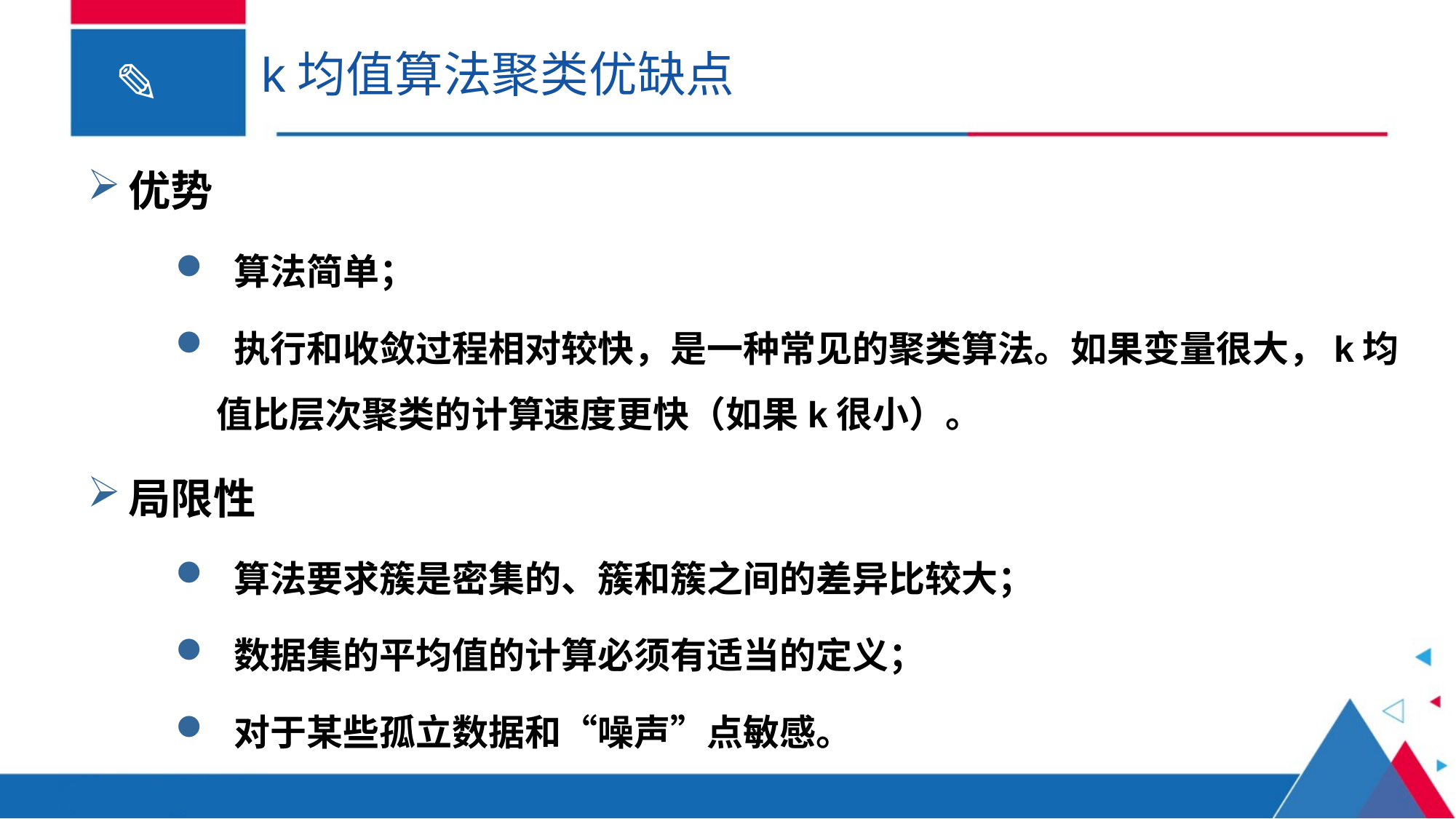

# k均值算法聚类优缺点

优势
 算法简单；
 执行和收敛过程相对较快，是一种常见的聚类算法。如果变量很大，k均值比层次聚类的计算速度更快（如果k很小）。
局限性
 算法要求簇是密集的、簇和簇之间的差异比较大；
 数据集的平均值的计算必须有适当的定义；
 对于某些孤立数据和“噪声”点敏感。